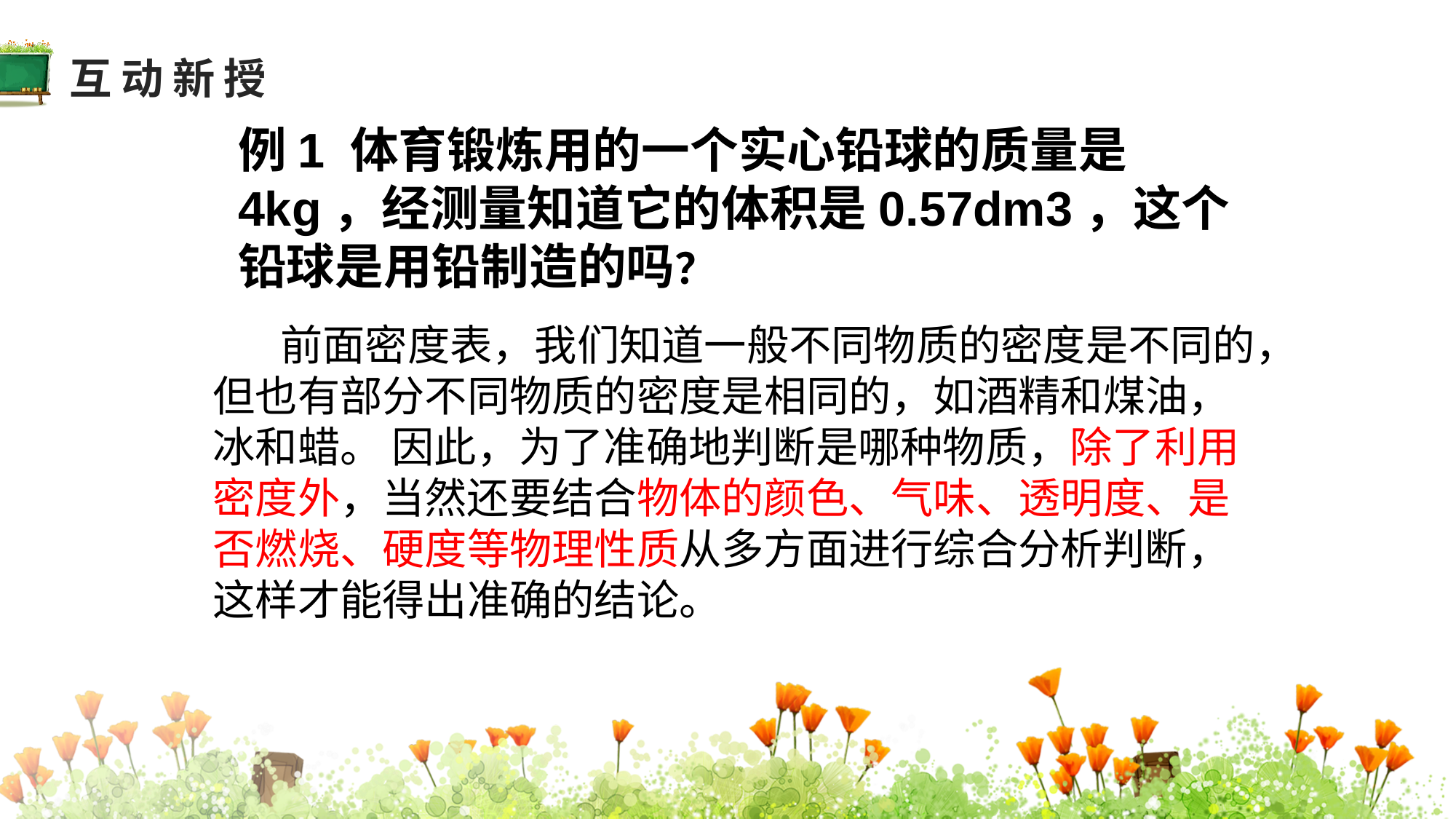

互动新授
例1 体育锻炼用的一个实心铅球的质量是4kg，经测量知道它的体积是0.57dm3，这个铅球是用铅制造的吗？
前面密度表，我们知道一般不同物质的密度是不同的，但也有部分不同物质的密度是相同的，如酒精和煤油，冰和蜡。 因此，为了准确地判断是哪种物质，除了利用密度外，当然还要结合物体的颜色、气味、透明度、是否燃烧、硬度等物理性质从多方面进行综合分析判断，这样才能得出准确的结论。